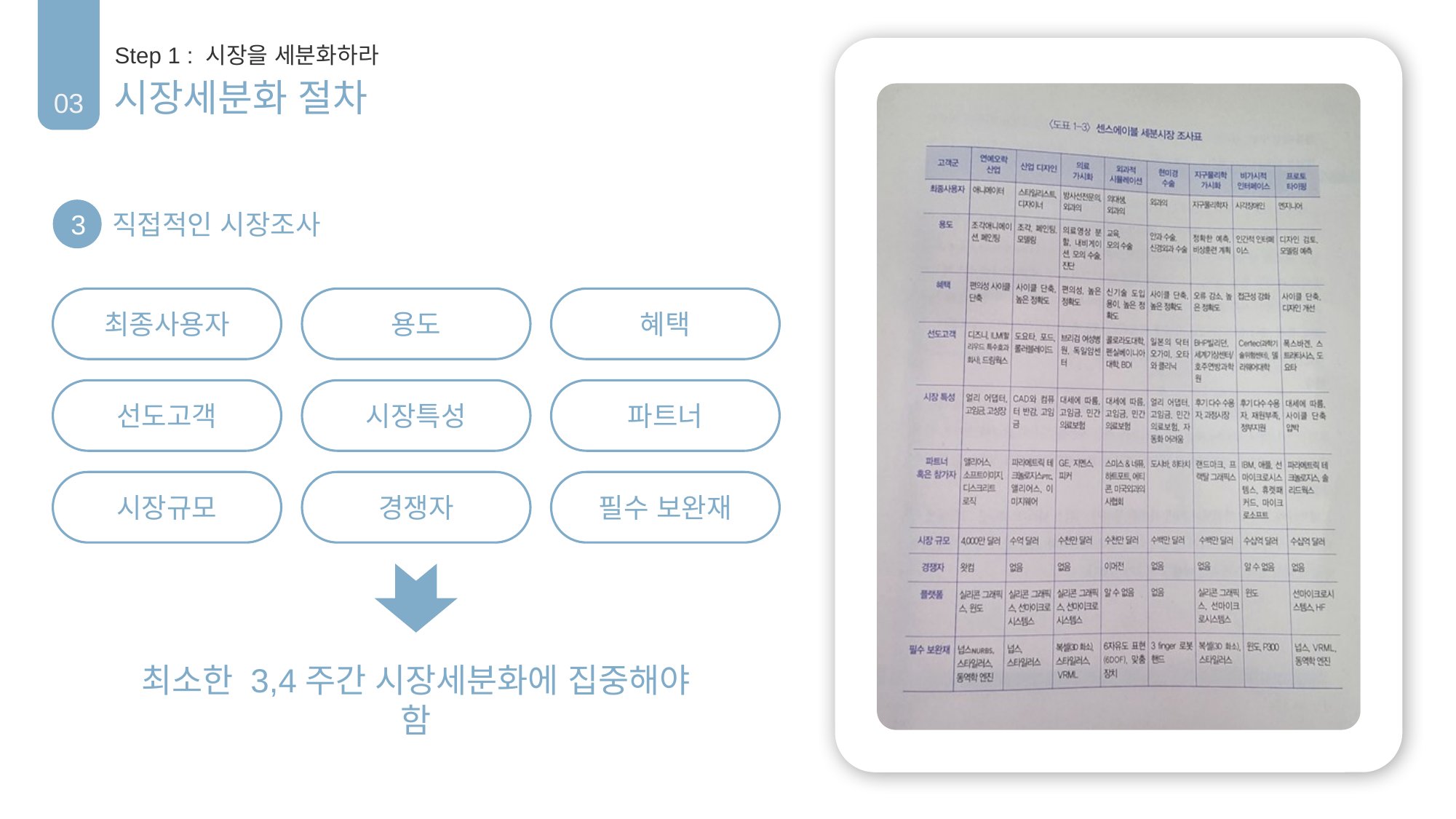

03
Step 1 : 시장을 세분화하라

시장세분화 절차

3
직접적인 시장조사
최종사용자
용도
혜택
선도고객
시장특성
파트너
시장규모
경쟁자
필수 보완재

최소한 3,4주간 시장세분화에 집중해야 함